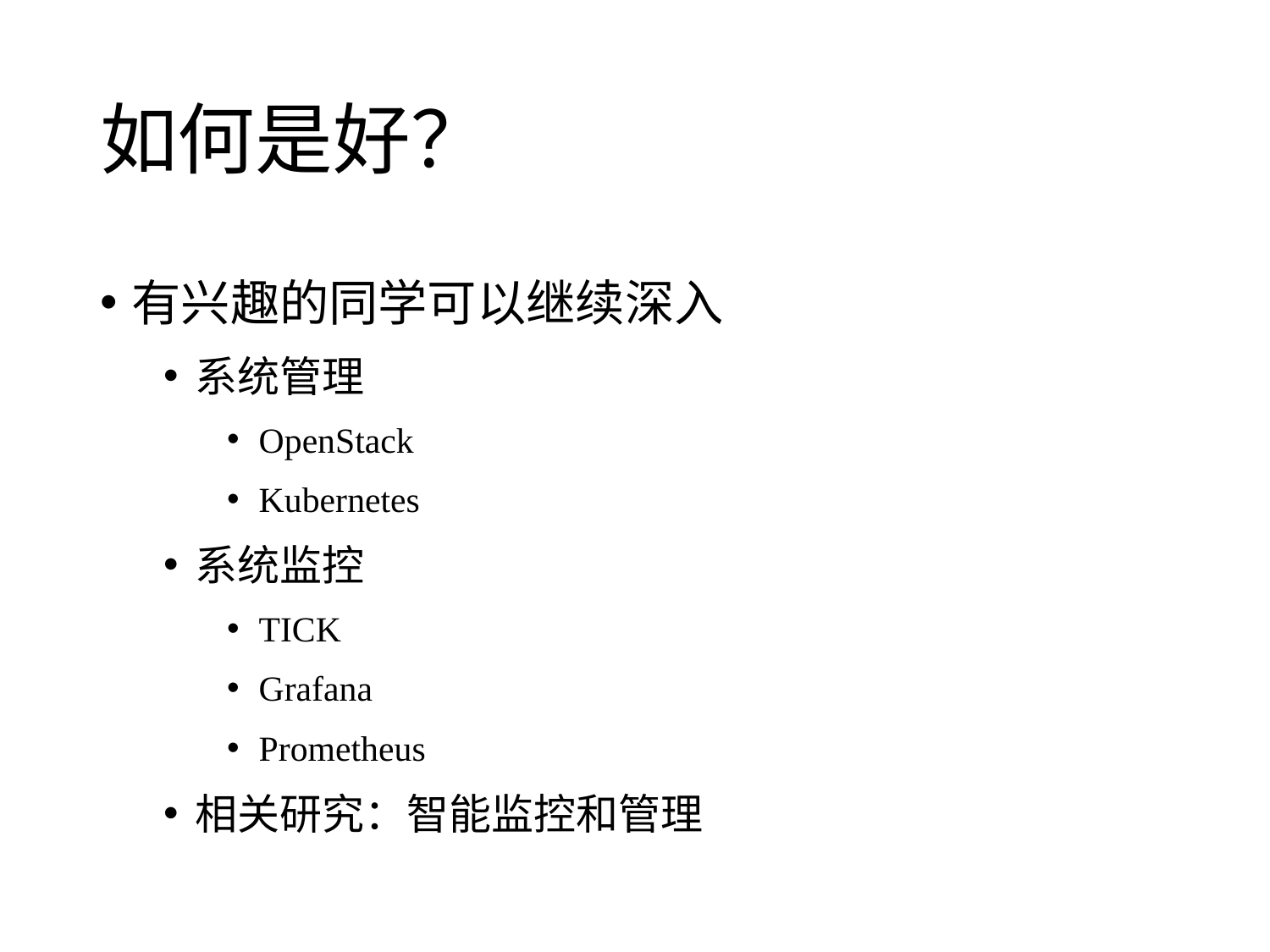

# 如何是好？
有兴趣的同学可以继续深入
系统管理
OpenStack
Kubernetes
系统监控
TICK
Grafana
Prometheus
相关研究：智能监控和管理